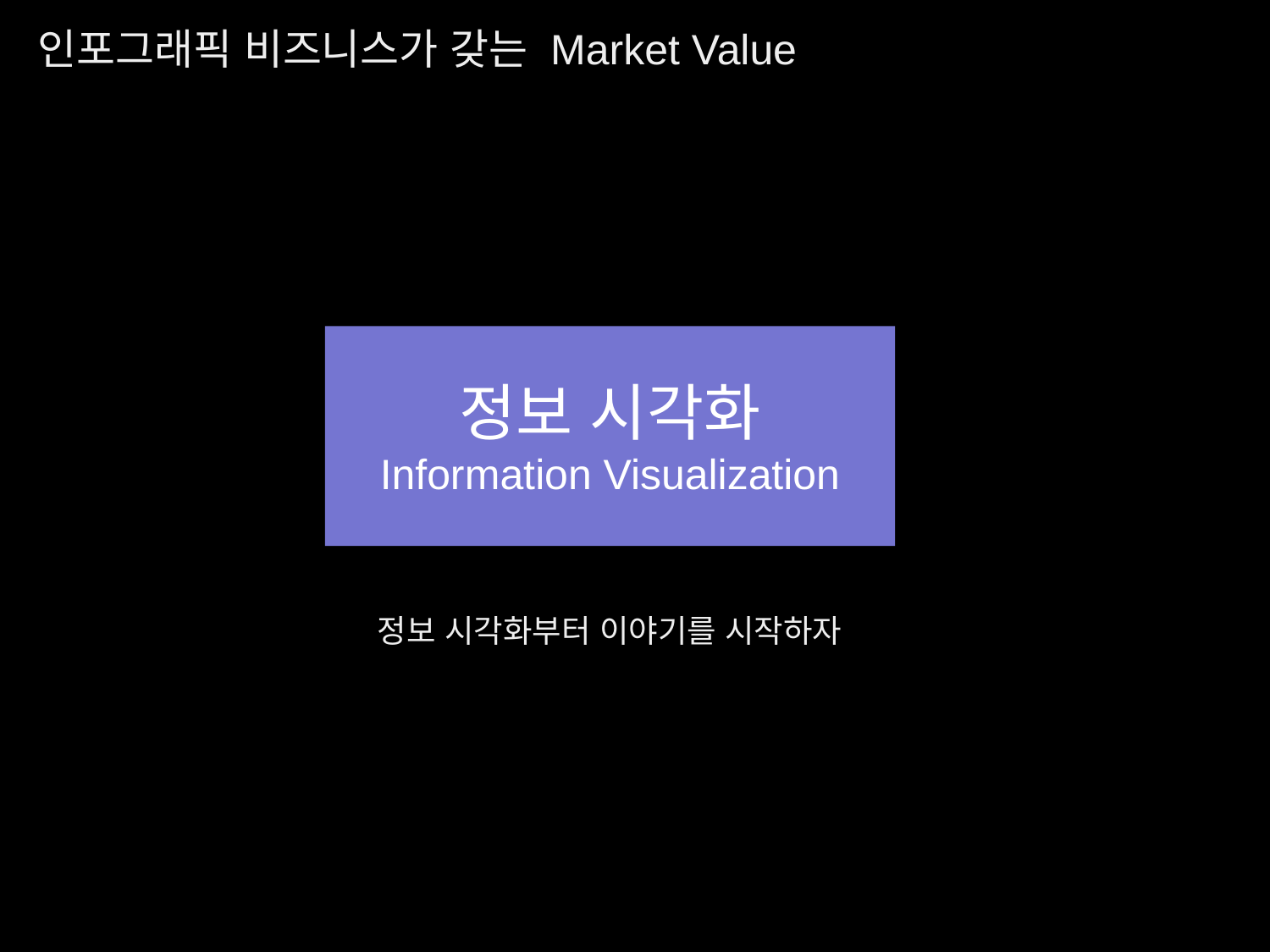

인포그래픽 비즈니스가 갖는 Market Value
정보 시각화
Information Visualization
정보 시각화부터 이야기를 시작하자